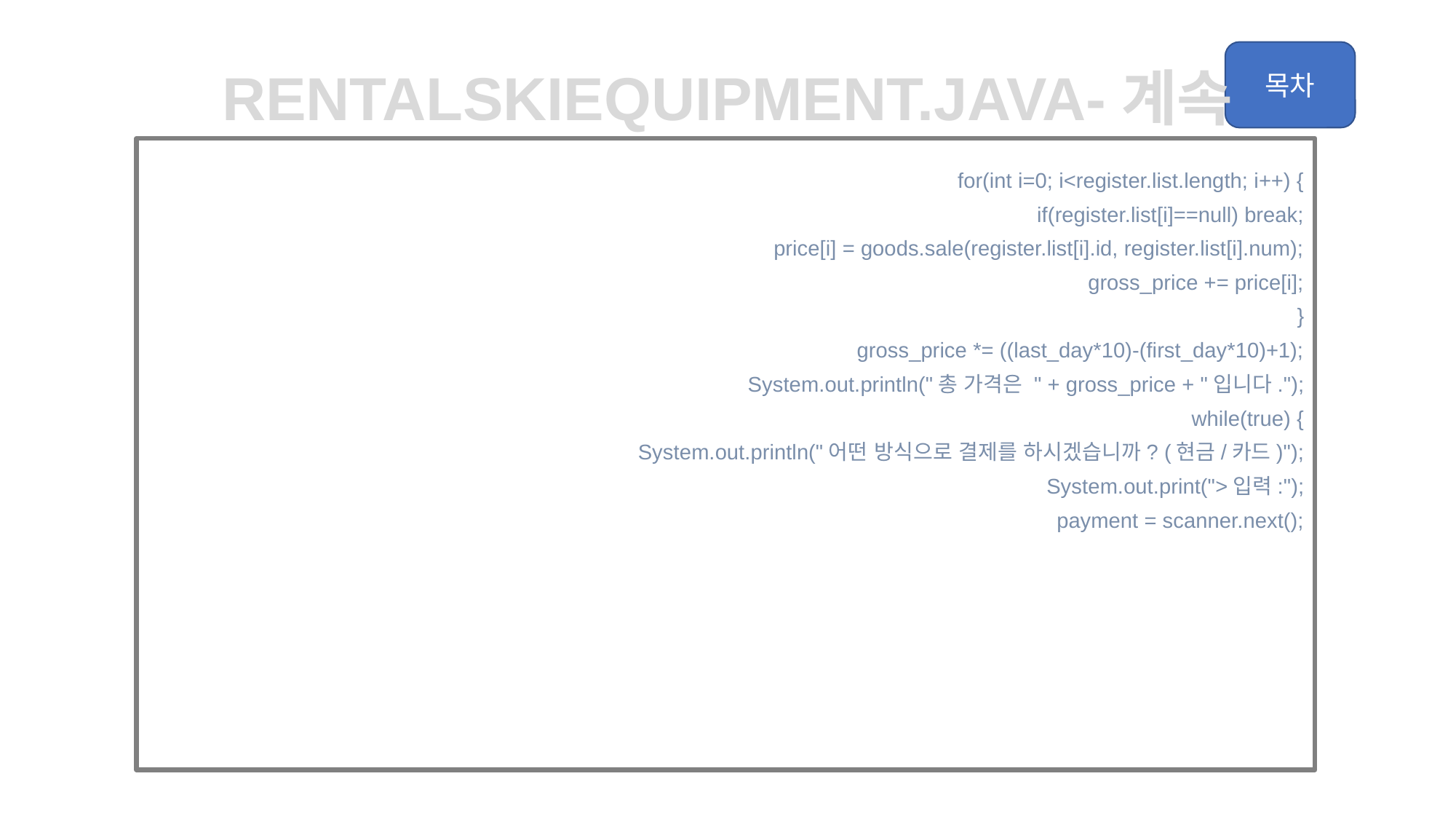

rentalskiequipment.java-계속

		for(int i=0; i<register.list.length; i++) {
			if(register.list[i]==null) break;
			price[i] = goods.sale(register.list[i].id, register.list[i].num);
			gross_price += price[i];
		}
		gross_price *= ((last_day*10)-(first_day*10)+1);
		System.out.println("총 가격은 " + gross_price + "입니다.");
		while(true) {
			System.out.println("어떤 방식으로 결제를 하시겠습니까? (현금/카드)");
			System.out.print(">입력:");
			payment = scanner.next();